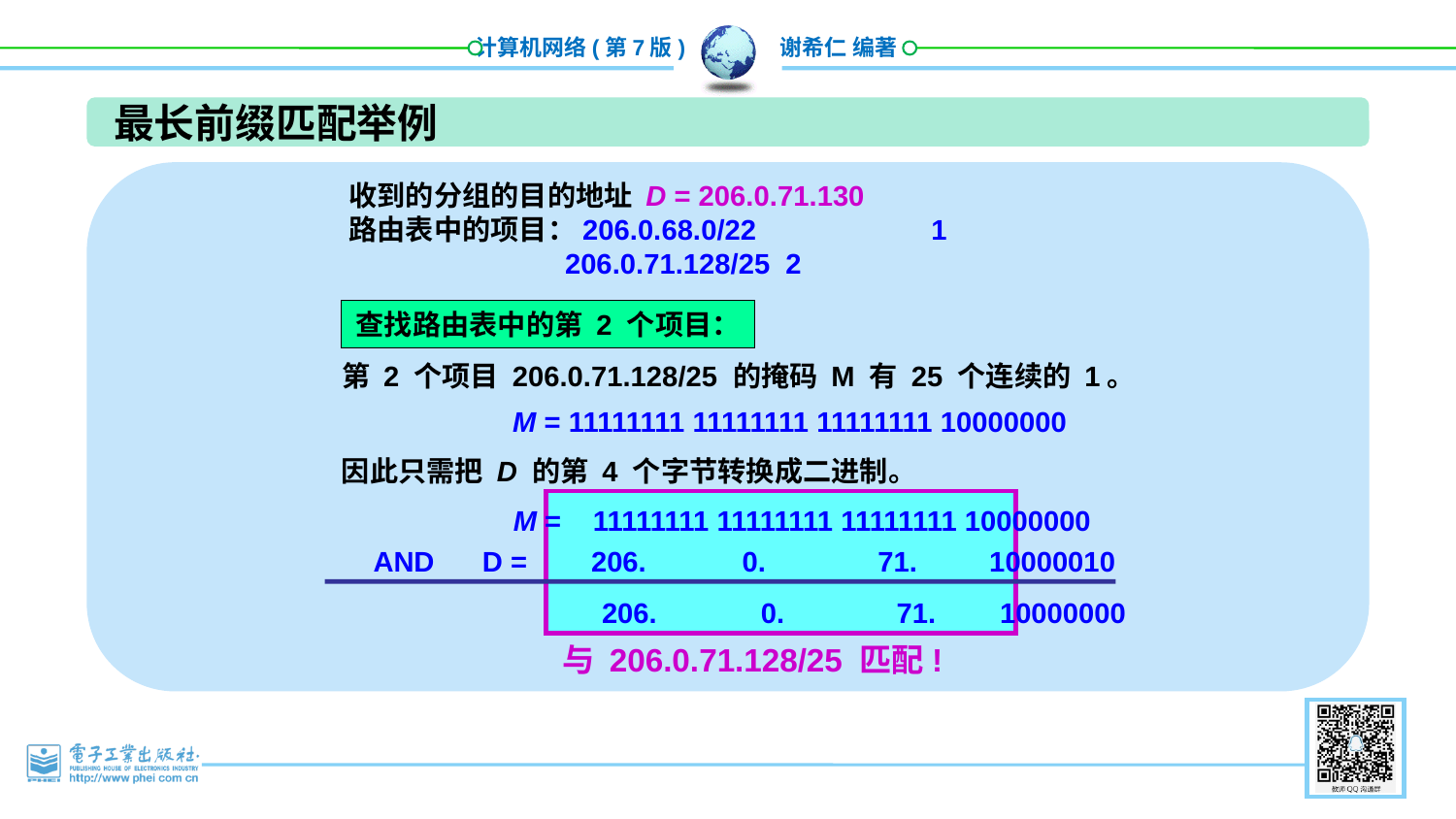

最长前缀匹配举例

收到的分组的目的地址 D = 206.0.71.130
路由表中的项目：206.0.68.0/22		1
                           206.0.71.128/25	2
查找路由表中的第 2 个项目：
第 2 个项目 206.0.71.128/25 的掩码 M 有 25 个连续的 1。
M = 11111111 11111111 11111111 10000000
因此只需把 D 的第 4 个字节转换成二进制。

M =    11111111 11111111 11111111 10000000
AND      D =        206.            0.              71.         10000010

206.             0.              71.        10000000
与 206.0.71.128/25 匹配!